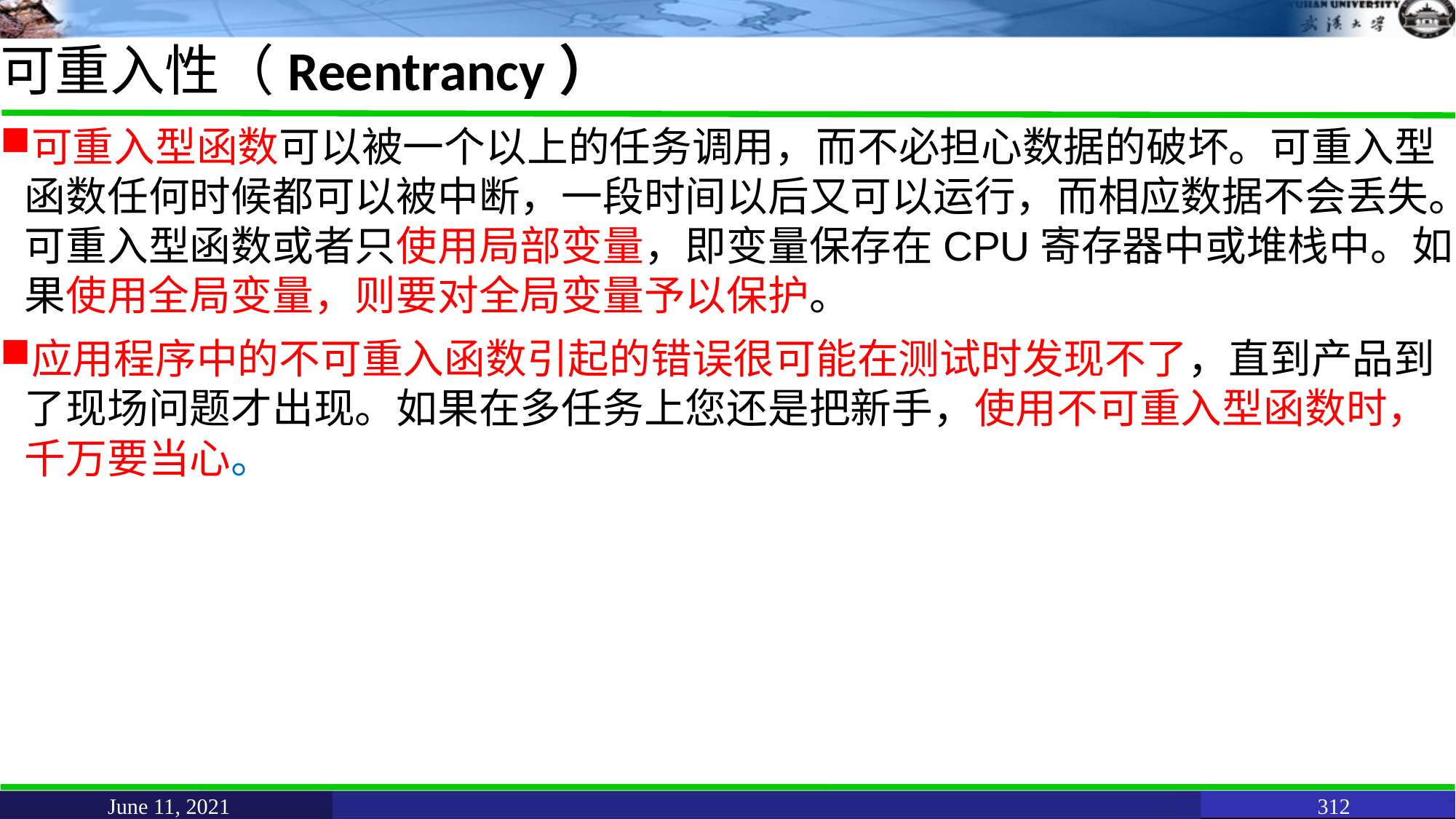

# 可重入性（Reentrancy）
可重入型函数可以被一个以上的任务调用，而不必担心数据的破坏。可重入型函数任何时候都可以被中断，一段时间以后又可以运行，而相应数据不会丢失。可重入型函数或者只使用局部变量，即变量保存在CPU寄存器中或堆栈中。如果使用全局变量，则要对全局变量予以保护。
应用程序中的不可重入函数引起的错误很可能在测试时发现不了，直到产品到了现场问题才出现。如果在多任务上您还是把新手，使用不可重入型函数时，千万要当心。
June 11, 2021

312